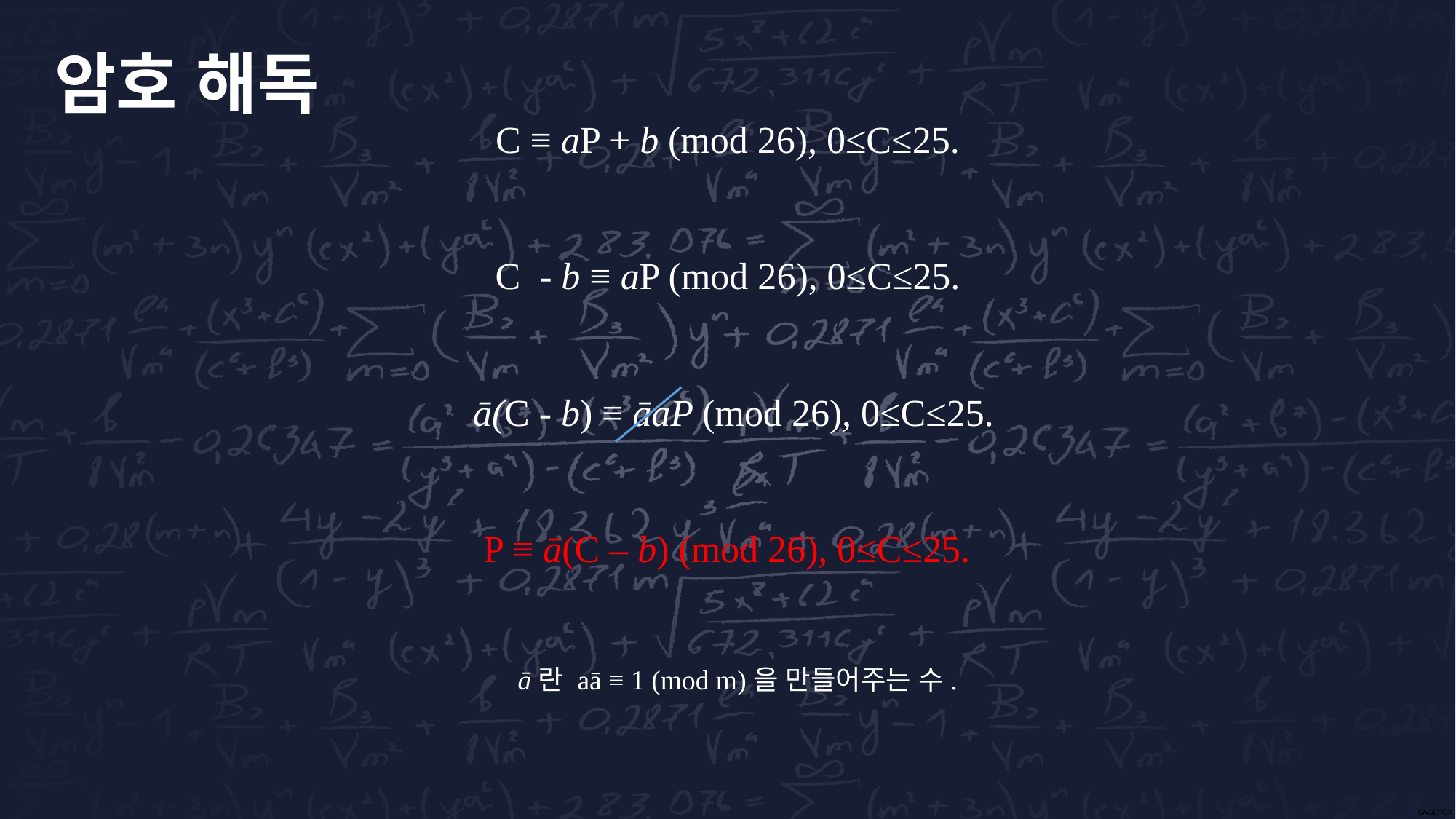

암호 해독
C ≡ aP + b (mod 26), 0≤C≤25.
C  - b ≡ aP (mod 26), 0≤C≤25.
ā(C - b) ≡ āaP (mod 26), 0≤C≤25.
P ≡ ā(C – b) (mod 26), 0≤C≤25.
ā란 aā ≡ 1 (mod m)을 만들어주는 수.